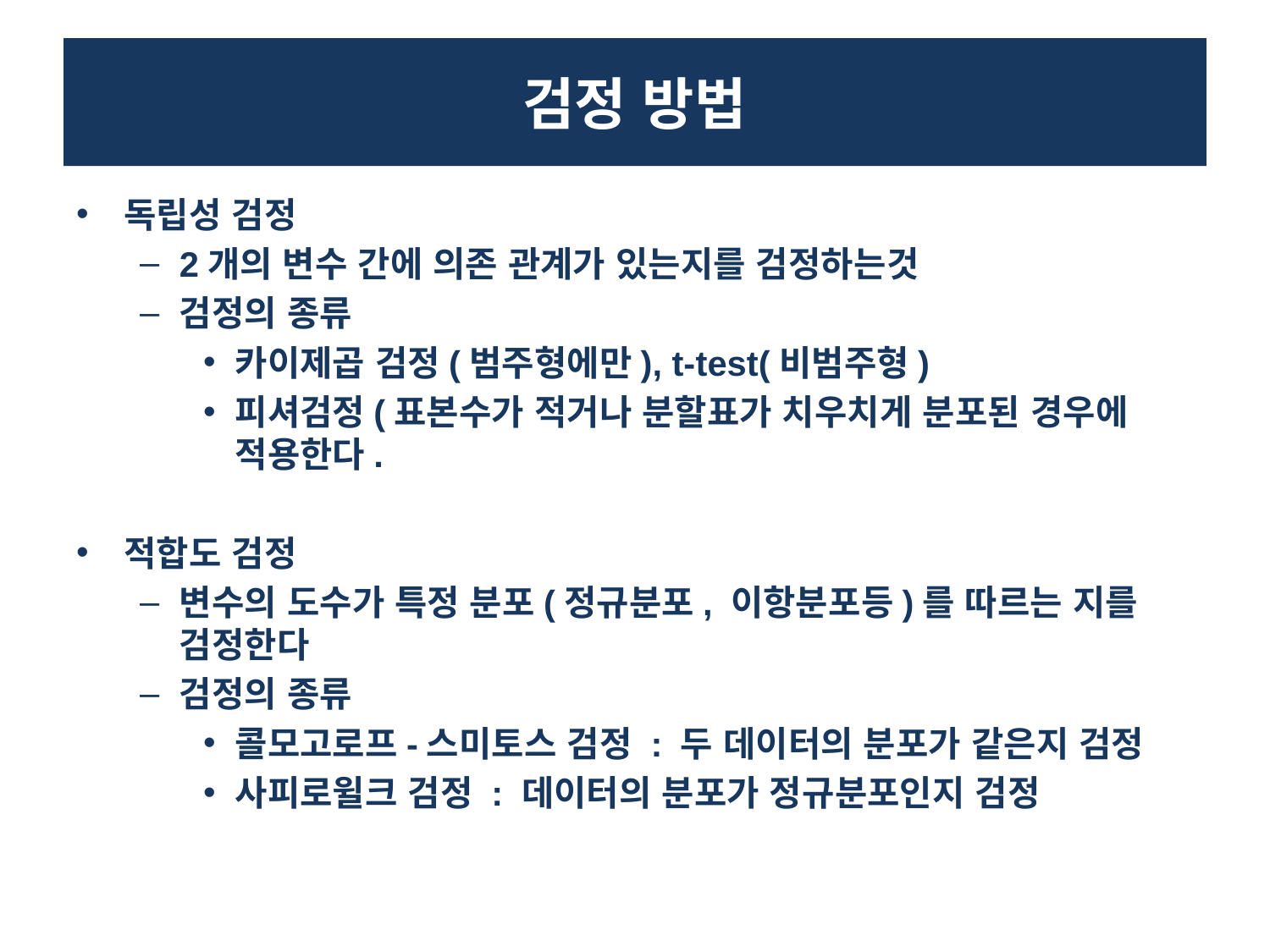

# 검정 방법
독립성 검정
2개의 변수 간에 의존 관계가 있는지를 검정하는것
검정의 종류
카이제곱 검정(범주형에만), t-test(비범주형)
피셔검정(표본수가 적거나 분할표가 치우치게 분포된 경우에 적용한다.

적합도 검정
변수의 도수가 특정 분포(정규분포, 이항분포등)를 따르는 지를 검정한다
검정의 종류
콜모고로프-스미토스 검정 : 두 데이터의 분포가 같은지 검정
사피로윌크 검정 : 데이터의 분포가 정규분포인지 검정